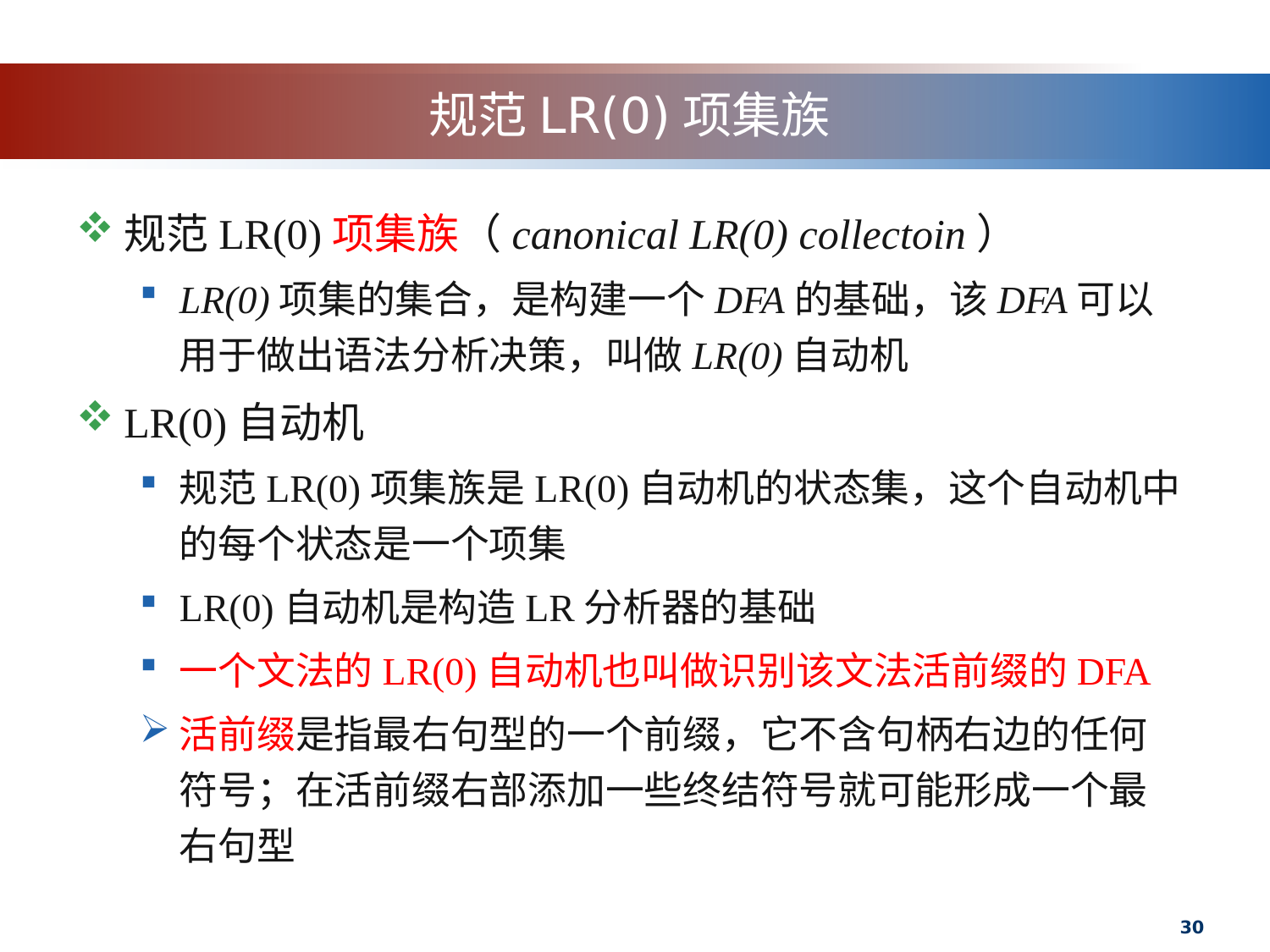

# 规范LR(0)项集族
规范LR(0)项集族（canonical LR(0) collectoin）
LR(0)项集的集合，是构建一个DFA的基础，该DFA可以用于做出语法分析决策，叫做LR(0)自动机
LR(0)自动机
规范LR(0)项集族是LR(0)自动机的状态集，这个自动机中的每个状态是一个项集
LR(0)自动机是构造LR分析器的基础
一个文法的LR(0)自动机也叫做识别该文法活前缀的DFA
活前缀是指最右句型的一个前缀，它不含句柄右边的任何符号；在活前缀右部添加一些终结符号就可能形成一个最右句型
30